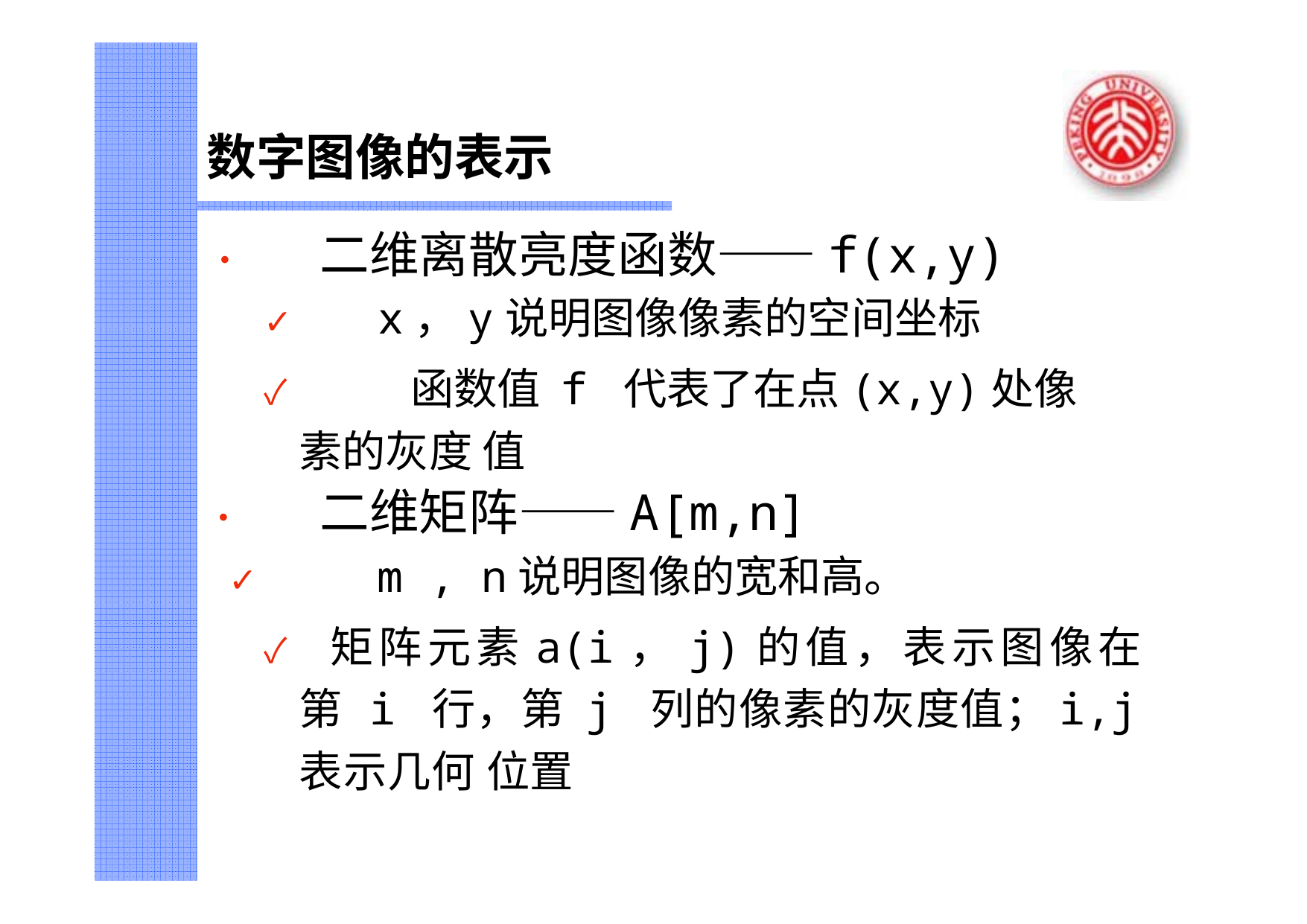

# 数字图像的表示
•	二维离散亮度函数——f(x,y)
✓	x，y说明图像像素的空间坐标
✓		函数值 f 代表了在点(x,y)处像素的灰度 值
•	二维矩阵——A[m,n]
✓	m , n说明图像的宽和高。
✓   矩阵元素a(i，j)的值，表示图像在第 i 行，第 j 列的像素的灰度值；i,j表示几何 位置